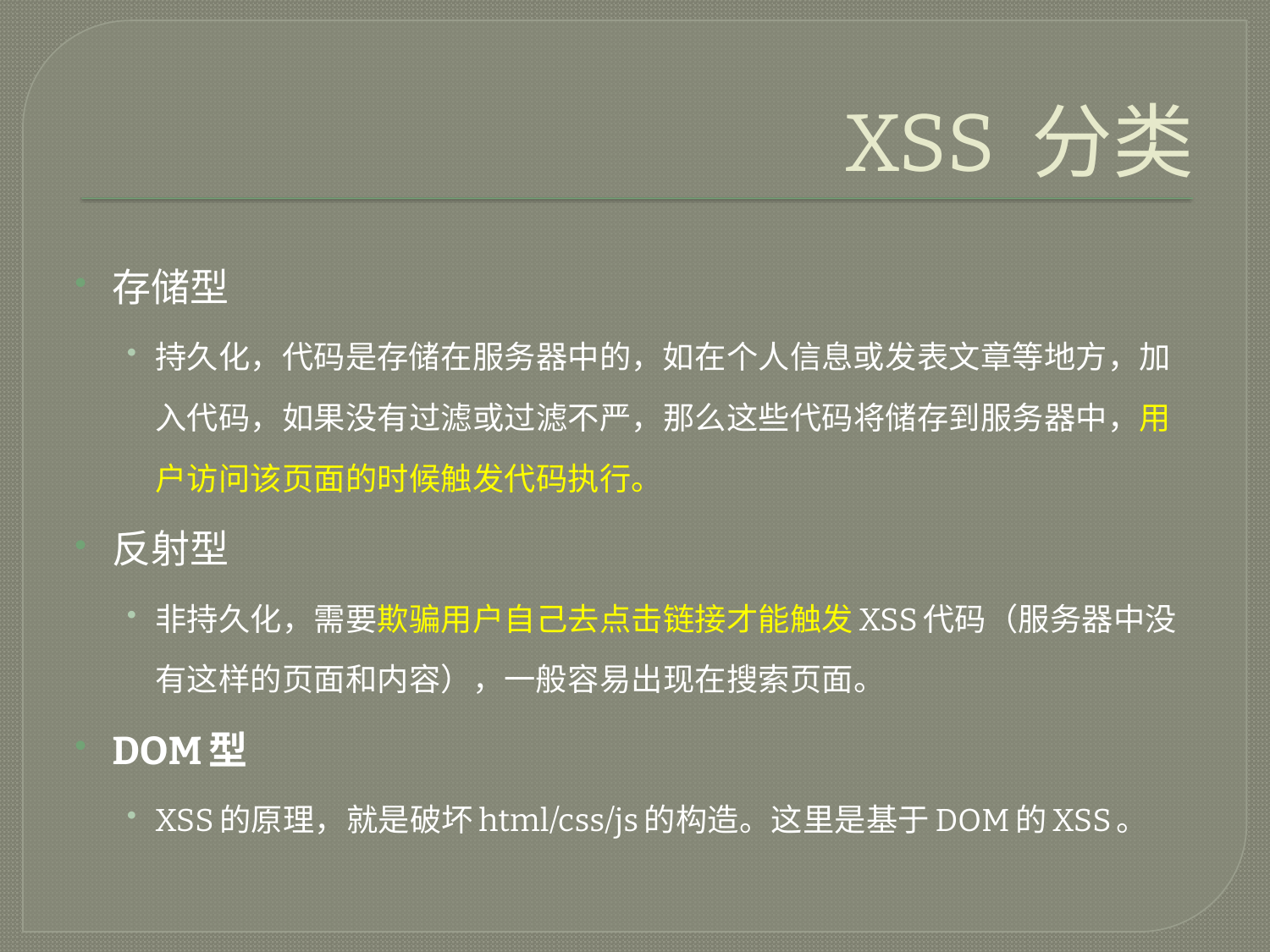

# XSS 分类
存储型
持久化，代码是存储在服务器中的，如在个人信息或发表文章等地方，加入代码，如果没有过滤或过滤不严，那么这些代码将储存到服务器中，用户访问该页面的时候触发代码执行。
反射型
非持久化，需要欺骗用户自己去点击链接才能触发XSS代码（服务器中没有这样的页面和内容），一般容易出现在搜索页面。
DOM型
XSS的原理，就是破坏html/css/js的构造。这里是基于DOM的XSS。